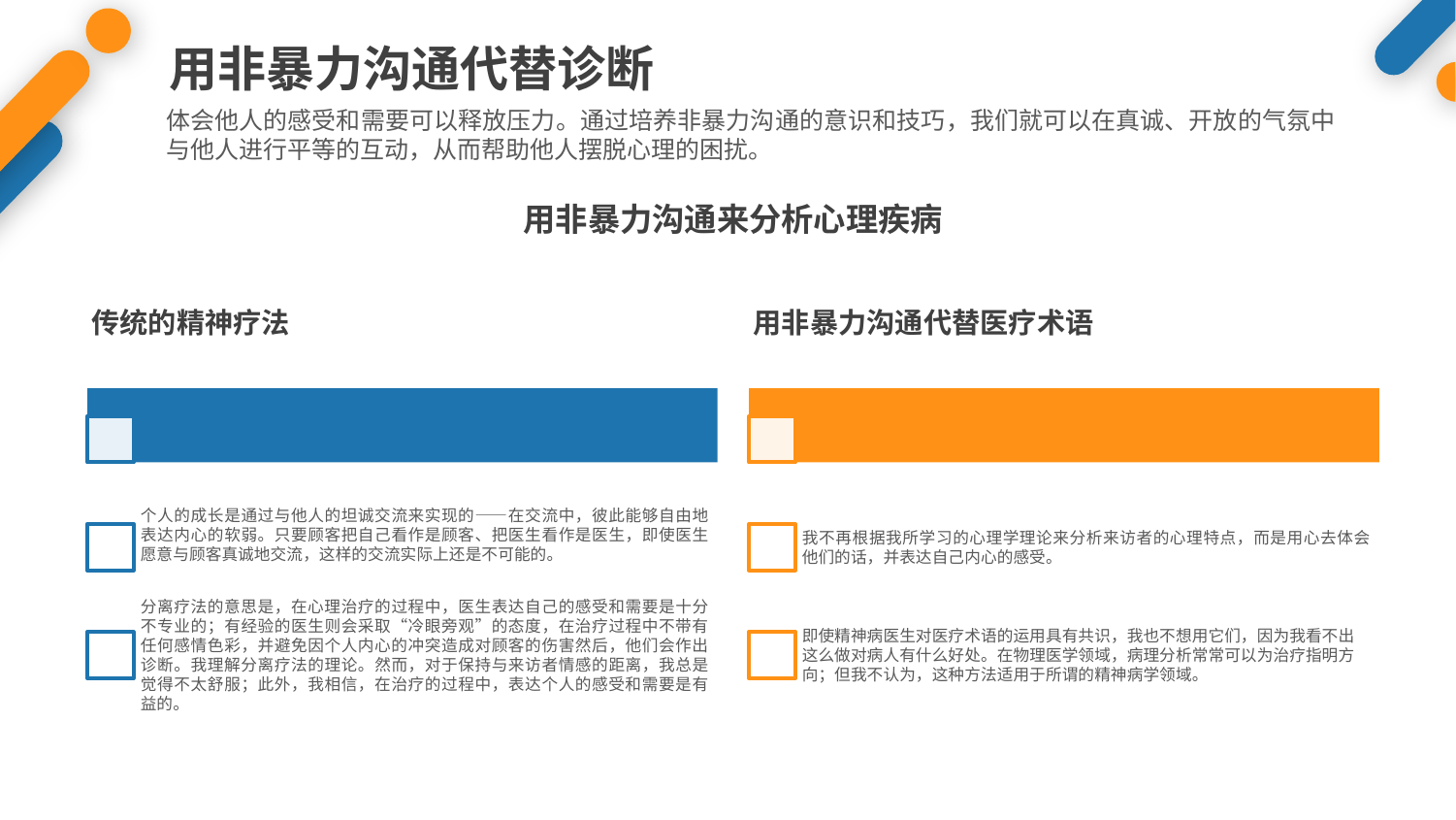

用非暴力沟通代替诊断
体会他人的感受和需要可以释放压力。通过培养非暴力沟通的意识和技巧，我们就可以在真诚、开放的气氛中与他人进行平等的互动，从而帮助他人摆脱心理的困扰。
用非暴力沟通来分析心理疾病
传统的精神疗法
个人的成长是通过与他人的坦诚交流来实现的——在交流中，彼此能够自由地表达内心的软弱。只要顾客把自己看作是顾客、把医生看作是医生，即使医生愿意与顾客真诚地交流，这样的交流实际上还是不可能的。

分离疗法的意思是，在心理治疗的过程中，医生表达自己的感受和需要是十分不专业的；有经验的医生则会采取“冷眼旁观”的态度，在治疗过程中不带有任何感情色彩，并避免因个人内心的冲突造成对顾客的伤害然后，他们会作出诊断。我理解分离疗法的理论。然而，对于保持与来访者情感的距离，我总是觉得不太舒服；此外，我相信，在治疗的过程中，表达个人的感受和需要是有益的。
用非暴力沟通代替医疗术语
我不再根据我所学习的心理学理论来分析来访者的心理特点，而是用心去体会他们的话，并表达自己内心的感受。
即使精神病医生对医疗术语的运用具有共识，我也不想用它们，因为我看不出这么做对病人有什么好处。在物理医学领域，病理分析常常可以为治疗指明方向；但我不认为，这种方法适用于所谓的精神病学领域。